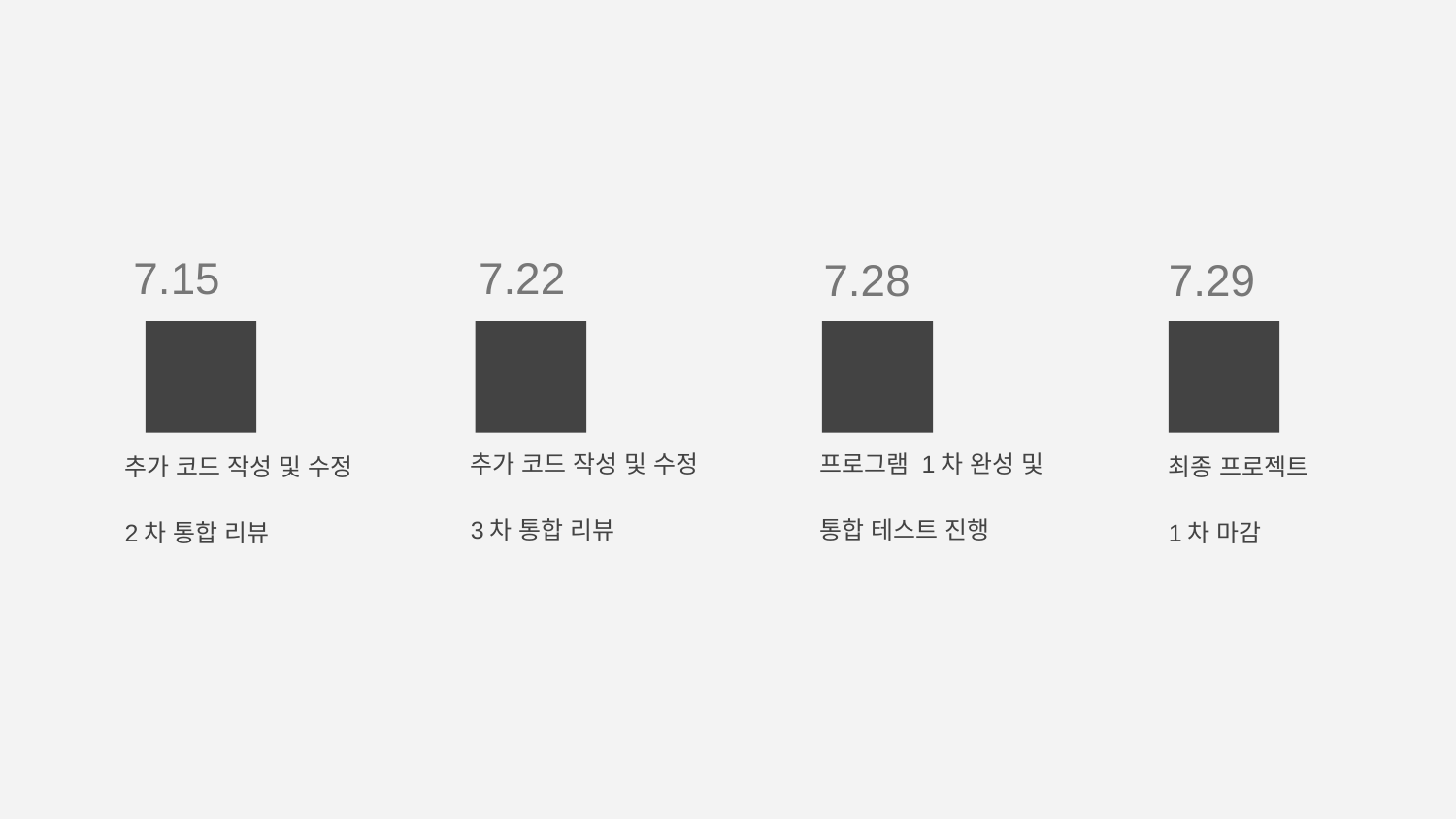

7.22
7.15
7.28
7.29

Venus
추가 코드 작성 및 수정
3차 통합 리뷰
프로그램 1차 완성 및
통합 테스트 진행
최종 프로젝트
1차 마감
추가 코드 작성 및 수정
2차 통합 리뷰